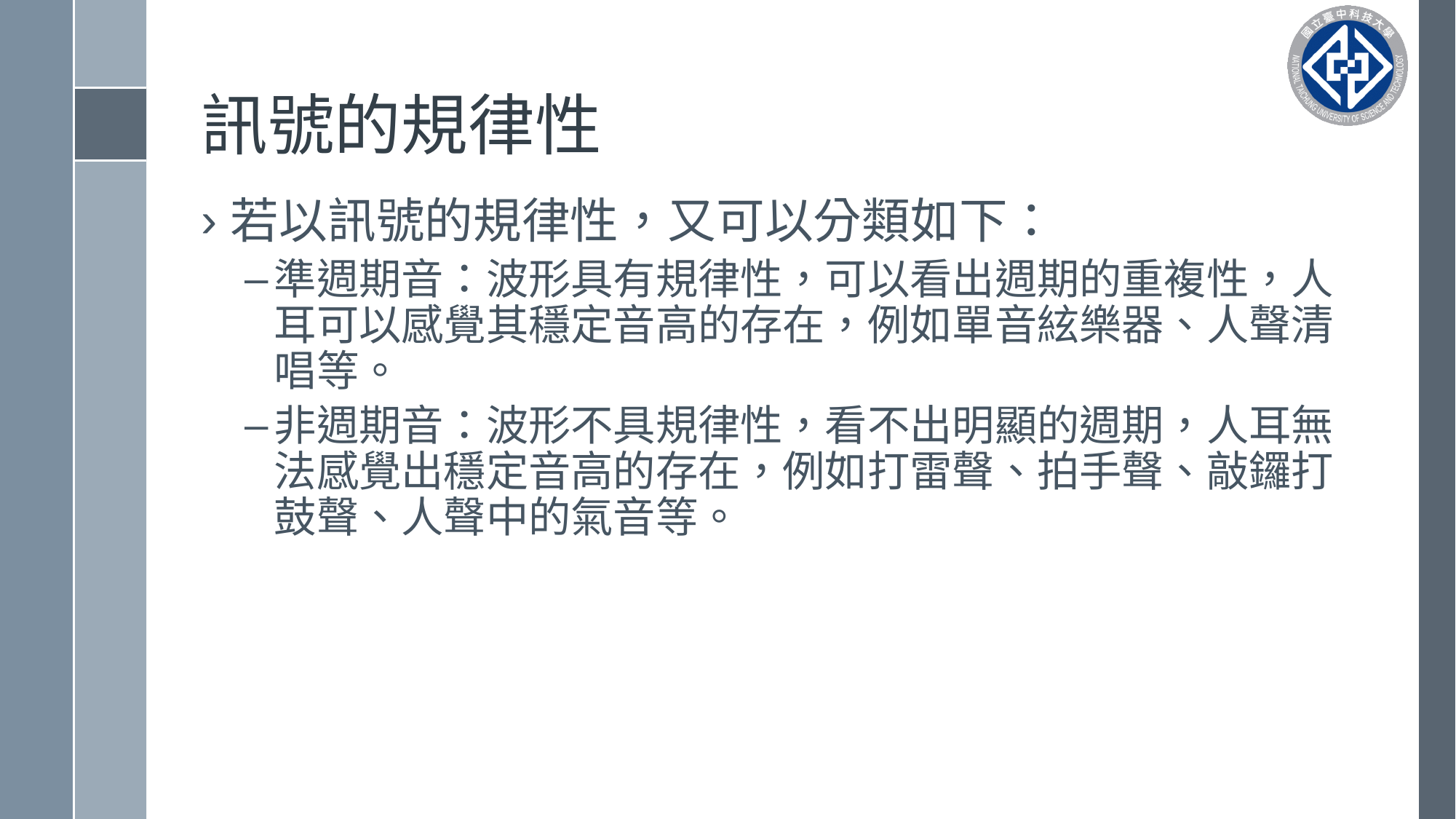

# 訊號的規律性
若以訊號的規律性，又可以分類如下：
準週期音：波形具有規律性，可以看出週期的重複性，人耳可以感覺其穩定音高的存在，例如單音絃樂器、人聲清唱等。
非週期音：波形不具規律性，看不出明顯的週期，人耳無法感覺出穩定音高的存在，例如打雷聲、拍手聲、敲鑼打鼓聲、人聲中的氣音等。